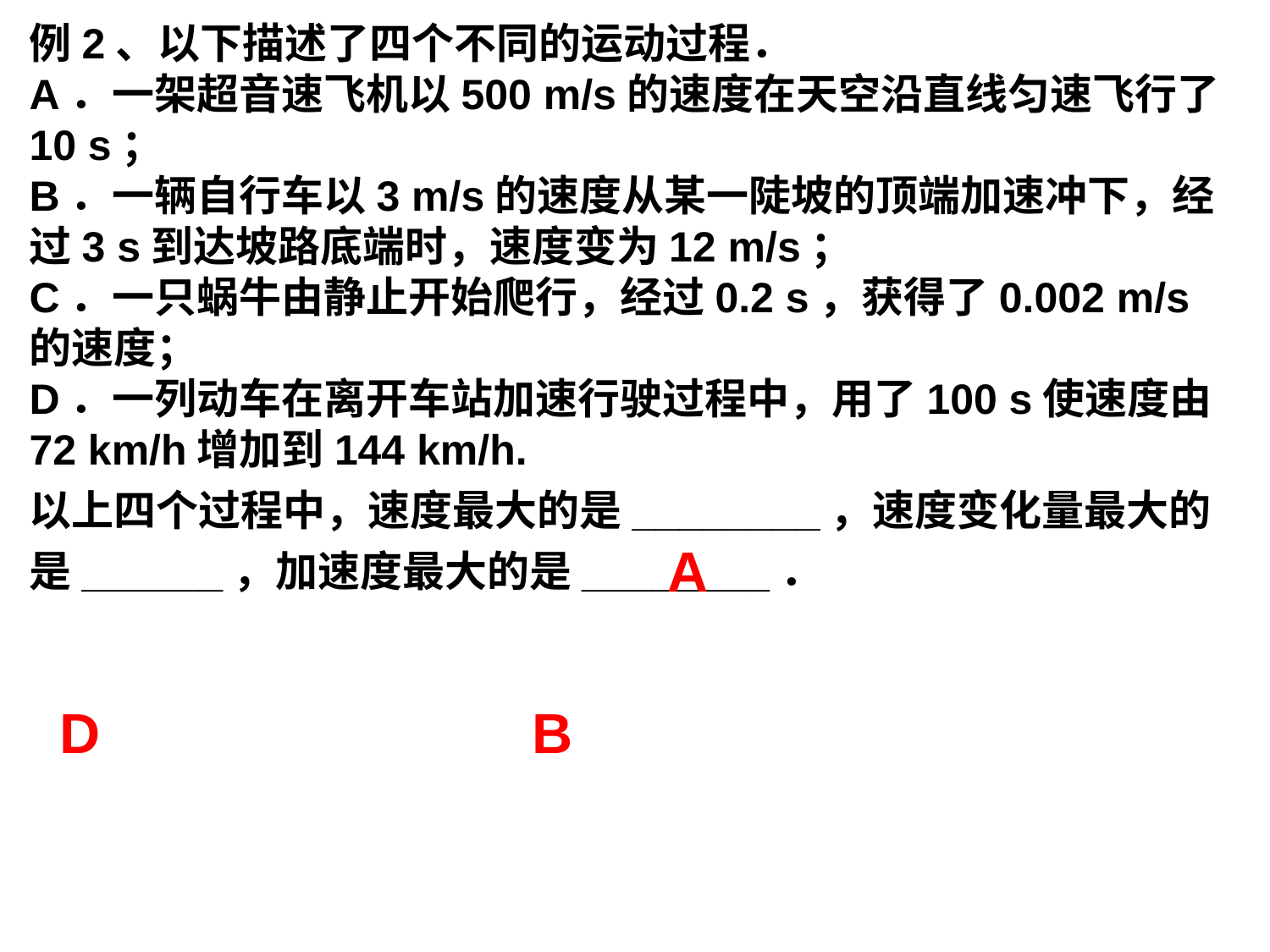

例2、以下描述了四个不同的运动过程．A．一架超音速飞机以500 m/s的速度在天空沿直线匀速飞行了10 s；B．一辆自行车以3 m/s的速度从某一陡坡的顶端加速冲下，经过3 s到达坡路底端时，速度变为12 m/s；C．一只蜗牛由静止开始爬行，经过0.2 s，获得了0.002 m/s的速度；D．一列动车在离开车站加速行驶过程中，用了100 s使速度由72 km/h增加到144 km/h.以上四个过程中，速度最大的是________，速度变化量最大的是______，加速度最大的是________．
A
D
B